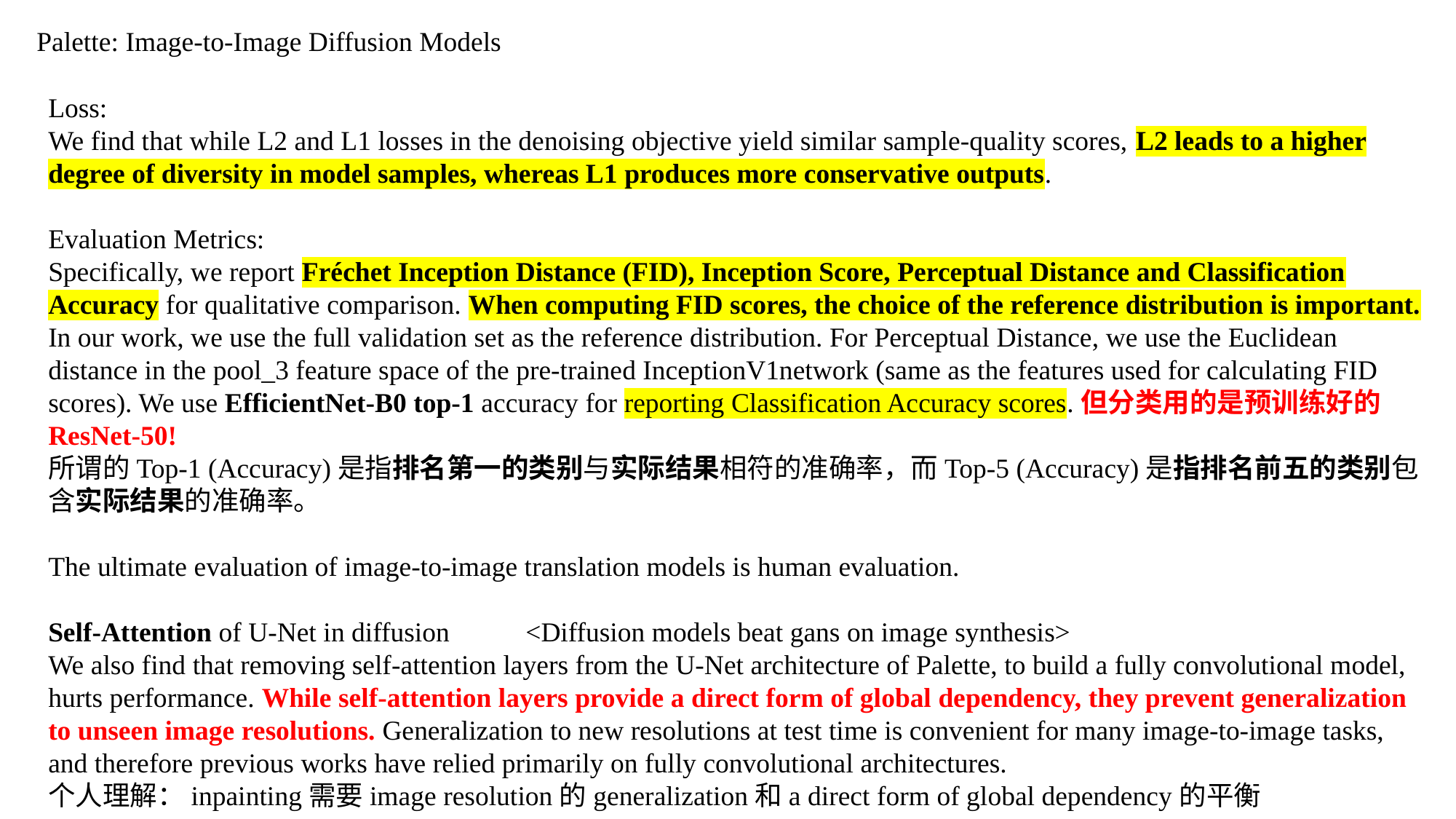

Palette: Image-to-Image Diffusion Models
Loss:
We find that while L2 and L1 losses in the denoising objective yield similar sample-quality scores, L2 leads to a higher degree of diversity in model samples, whereas L1 produces more conservative outputs.

Evaluation Metrics:
Specifically, we report Fréchet Inception Distance (FID), Inception Score, Perceptual Distance and Classification Accuracy for qualitative comparison. When computing FID scores, the choice of the reference distribution is important. In our work, we use the full validation set as the reference distribution. For Perceptual Distance, we use the Euclidean distance in the pool_3 feature space of the pre-trained InceptionV1network (same as the features used for calculating FID scores). We use EfficientNet-B0 top-1 accuracy for reporting Classification Accuracy scores.但分类用的是预训练好的ResNet-50!
所谓的Top-1 (Accuracy)是指排名第一的类别与实际结果相符的准确率，而Top-5 (Accuracy)是指排名前五的类别包含实际结果的准确率。

The ultimate evaluation of image-to-image translation models is human evaluation.

Self-Attention of U-Net in diffusion           <Diffusion models beat gans on image synthesis>
We also find that removing self-attention layers from the U-Net architecture of Palette, to build a fully convolutional model, hurts performance. While self-attention layers provide a direct form of global dependency, they prevent generalization to unseen image resolutions. Generalization to new resolutions at test time is convenient for many image-to-image tasks, and therefore previous works have relied primarily on fully convolutional architectures.
个人理解：inpainting需要image resolution的generalization和a direct form of global dependency的平衡